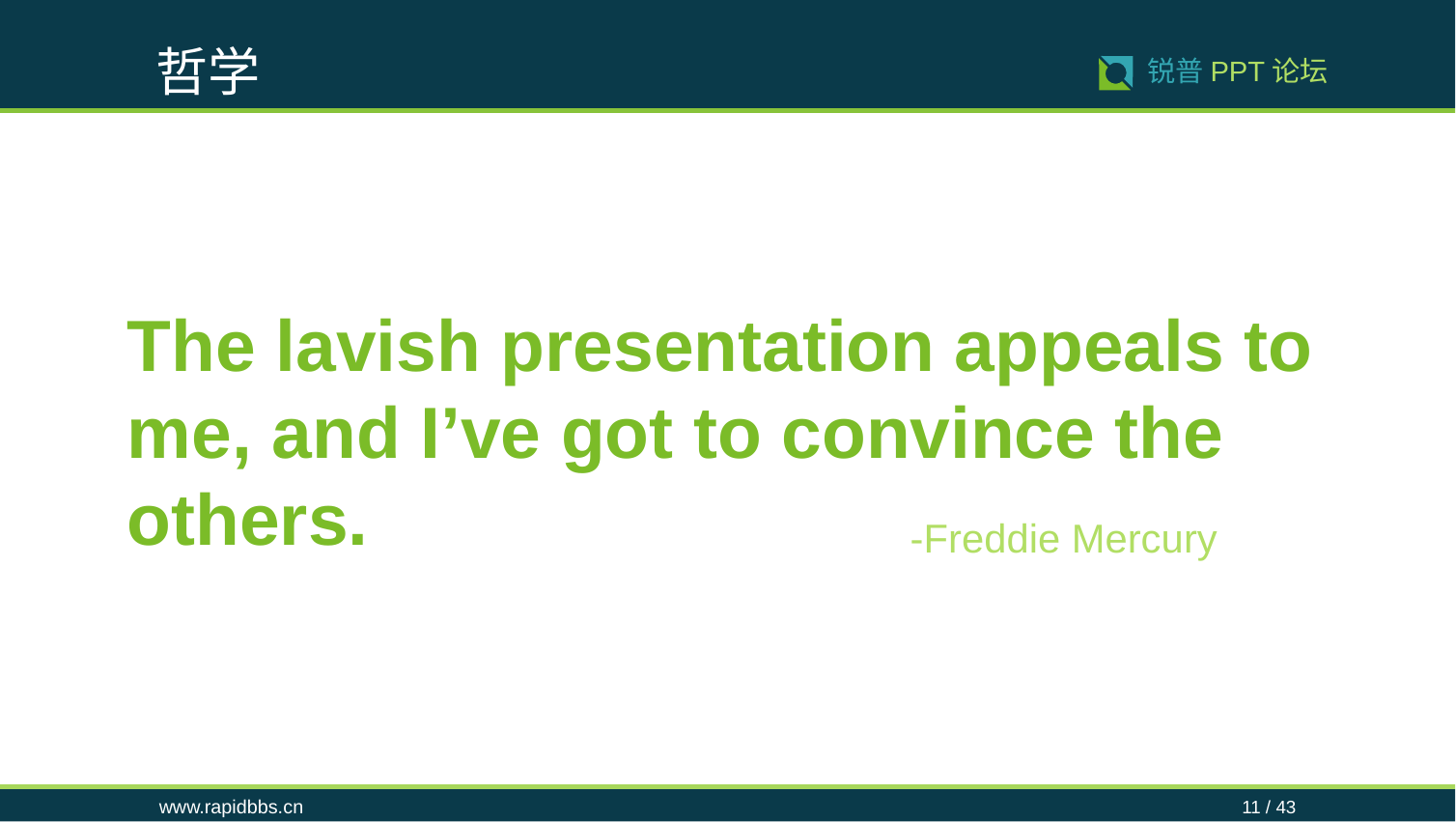

哲学

11 / 43

锐普PPT论坛
The lavish presentation appeals to me, and I’ve got to convince the others.
-Freddie Mercury
www.rapidbbs.cn